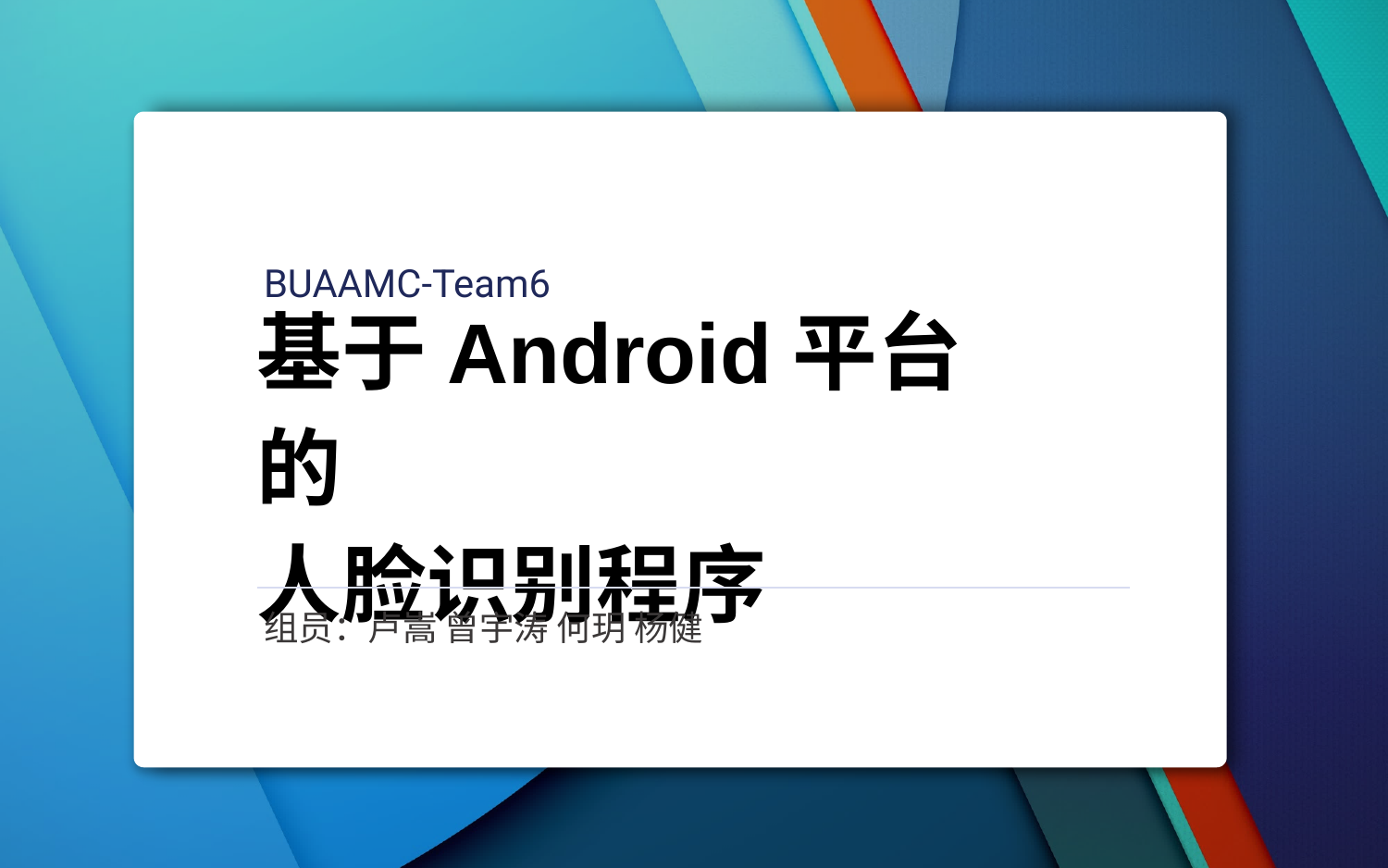

BUAAMC-Team6
基于Android平台的
人脸识别程序
组员：卢嵩 曾宇涛 何玥 杨健